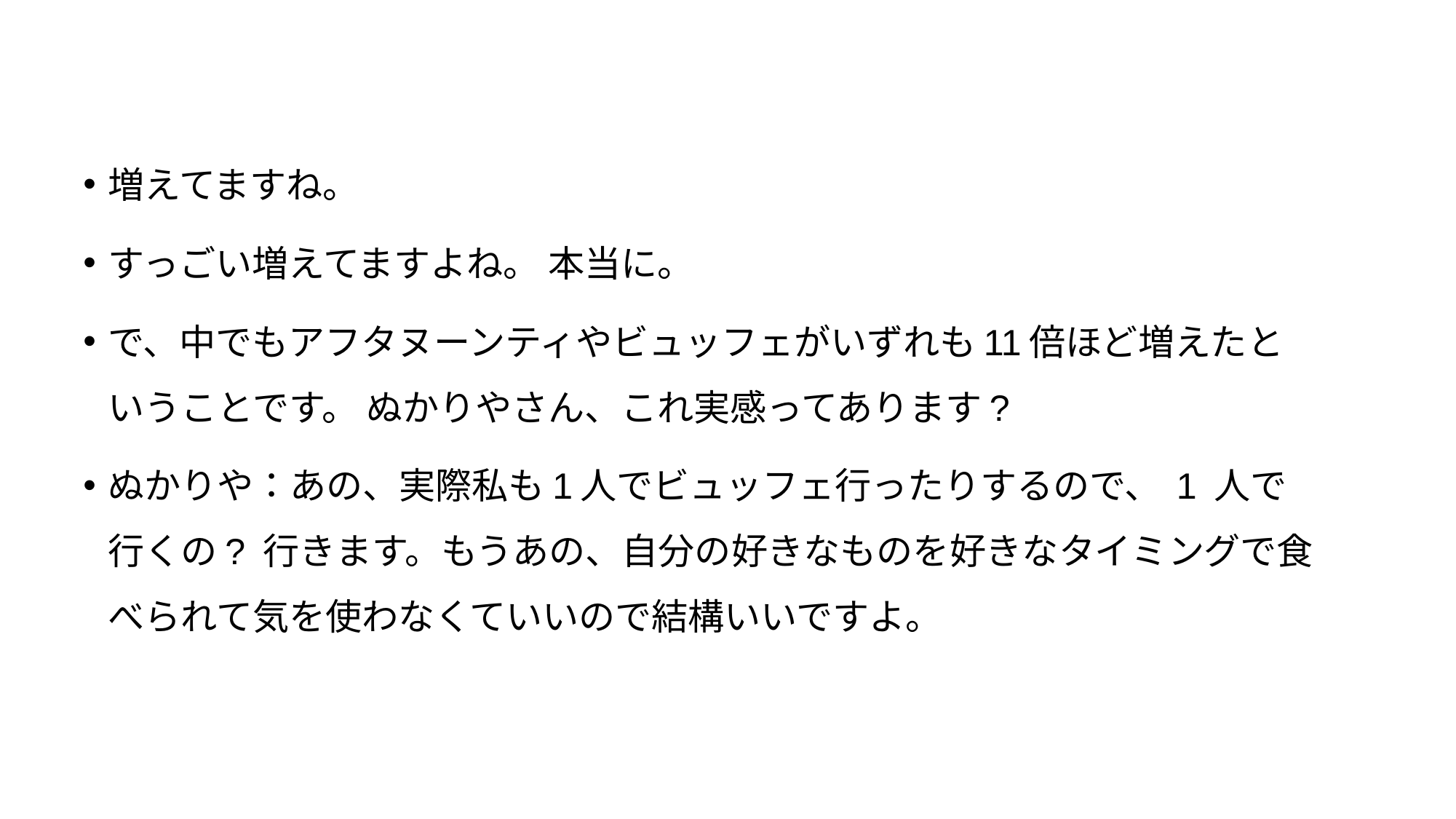

増えてますね。
すっごい増えてますよね。 本当に。
で、中でもアフタヌーンティやビュッフェがいずれも11倍ほど増えたということです。 ぬかりやさん、これ実感ってあります?
ぬかりや：あの、実際私も1人でビュッフェ行ったりするので、 1 人で行くの? 行きます。もうあの、自分の好きなものを好きなタイミングで食べられて気を使わなくていいので結構いいですよ。